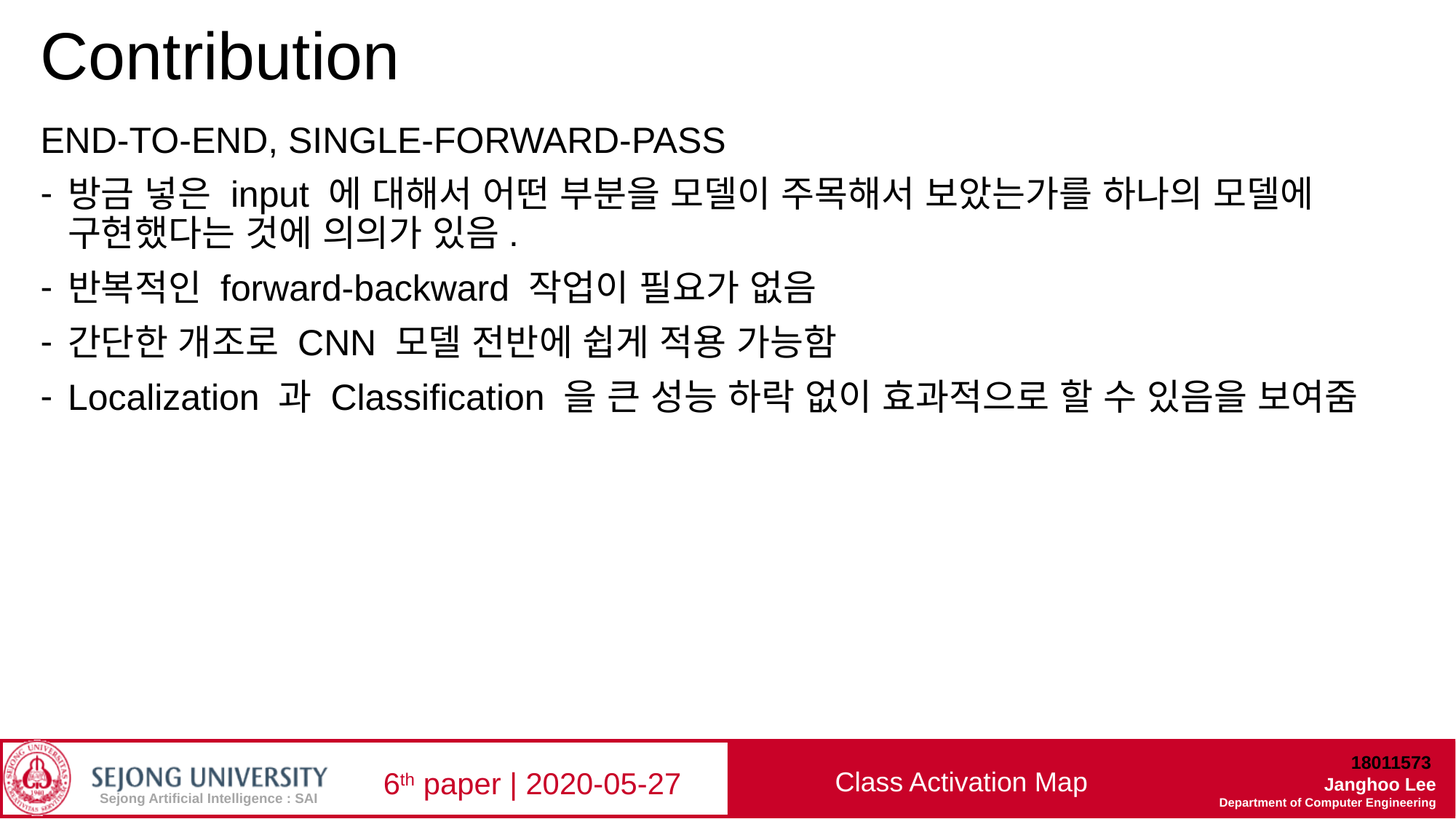

# Contribution
END-TO-END, SINGLE-FORWARD-PASS
방금 넣은 input 에 대해서 어떤 부분을 모델이 주목해서 보았는가를 하나의 모델에 구현했다는 것에 의의가 있음.
반복적인 forward-backward 작업이 필요가 없음
간단한 개조로 CNN 모델 전반에 쉽게 적용 가능함
Localization 과 Classification 을 큰 성능 하락 없이 효과적으로 할 수 있음을 보여줌